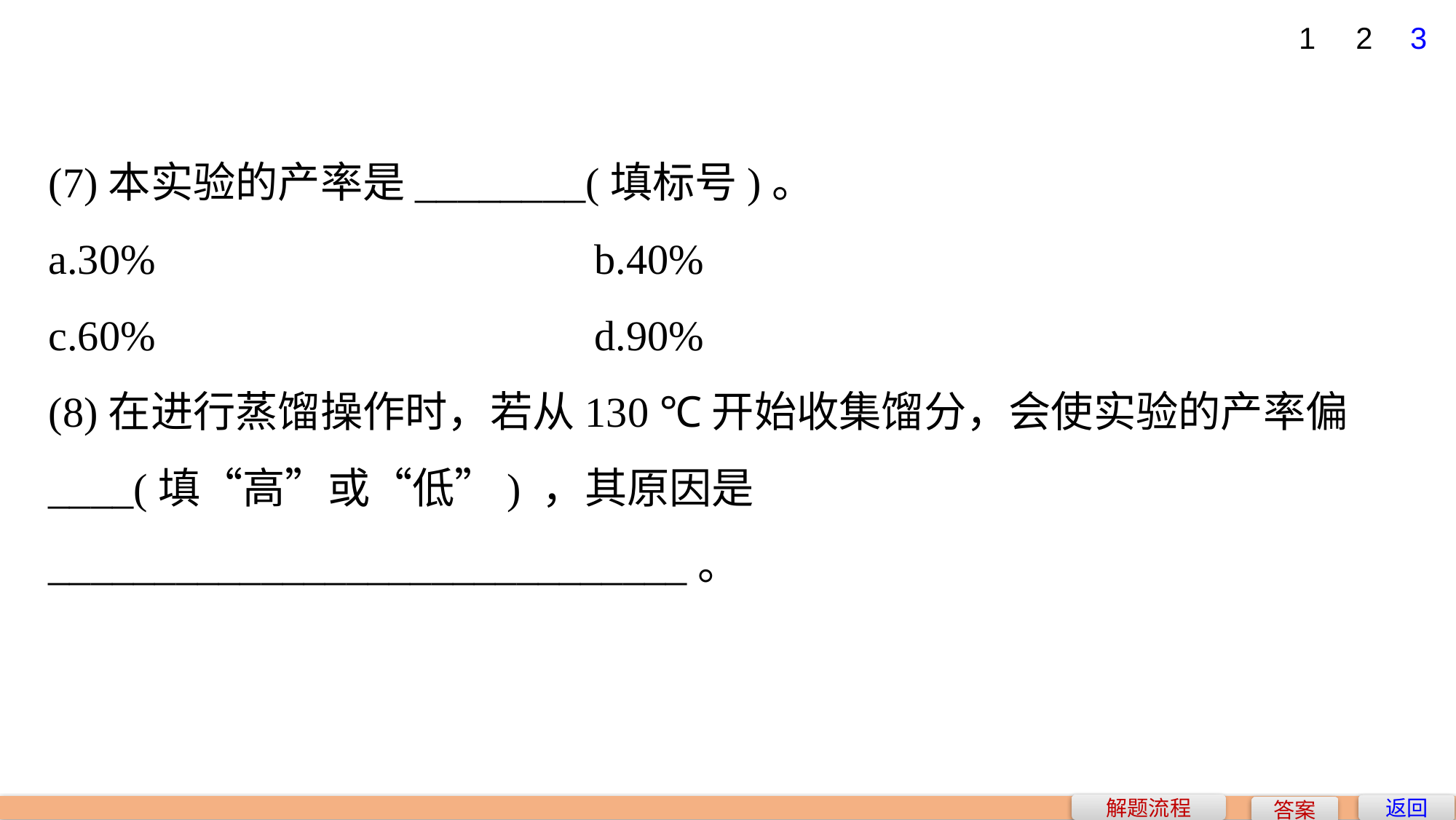

1
2
3
(7)本实验的产率是________(填标号)。
a.30%  				b.40%
c.60%  				d.90%
(8)在进行蒸馏操作时，若从130 ℃开始收集馏分，会使实验的产率偏____(填“高”或“低”) ，其原因是______________________________。
解题流程
返回

答案